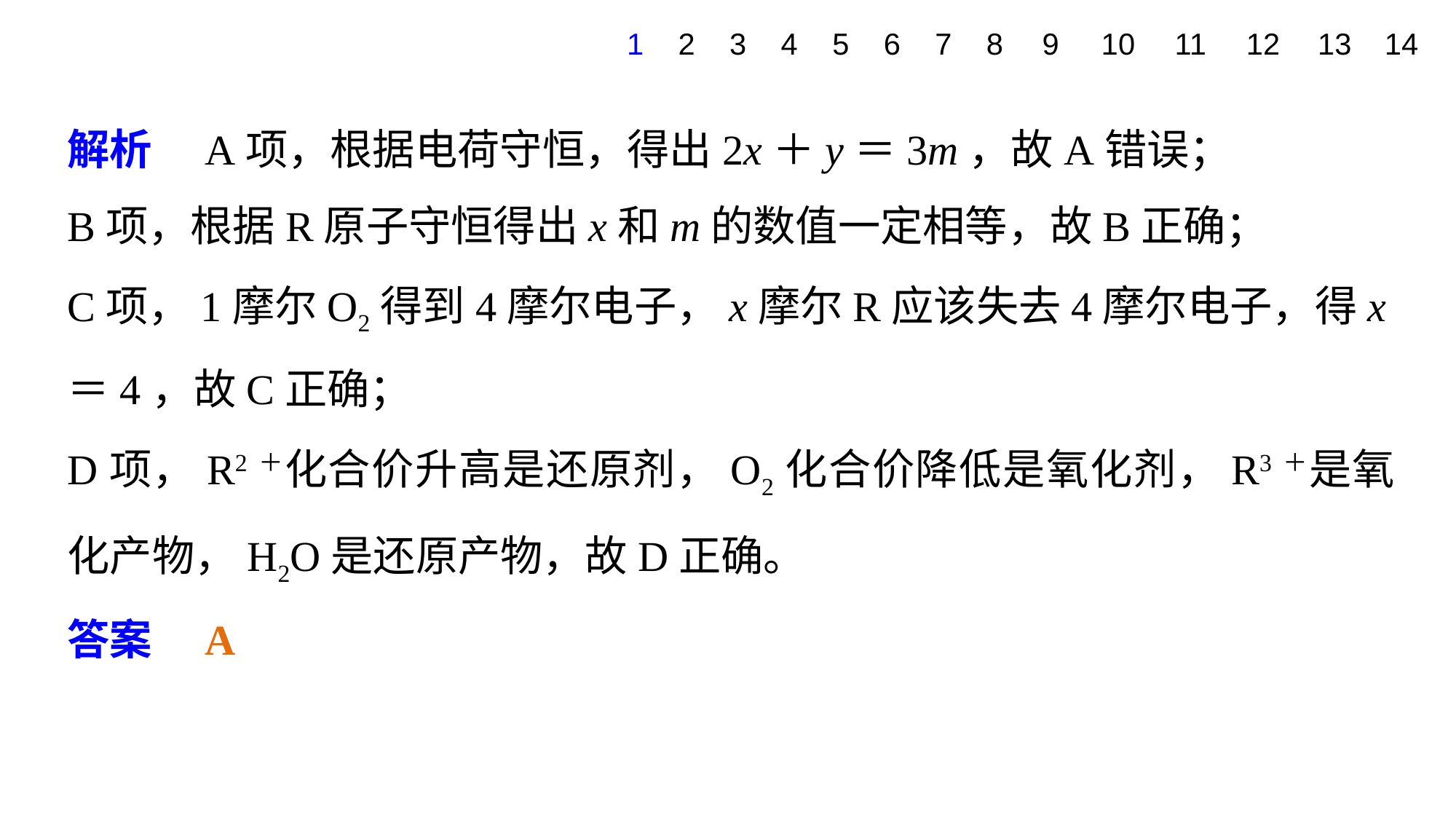

1
2
3
4
5
6
7
8
9
10
11
12
13
14
解析　A项，根据电荷守恒，得出2x＋y＝3m，故A错误；
B项，根据R原子守恒得出x和m的数值一定相等，故B正确；
C项，1摩尔O2得到4摩尔电子，x摩尔R应该失去4摩尔电子，得x＝4，故C正确；
D项，R2＋化合价升高是还原剂，O2化合价降低是氧化剂，R3＋是氧化产物，H2O是还原产物，故D正确。
答案　A